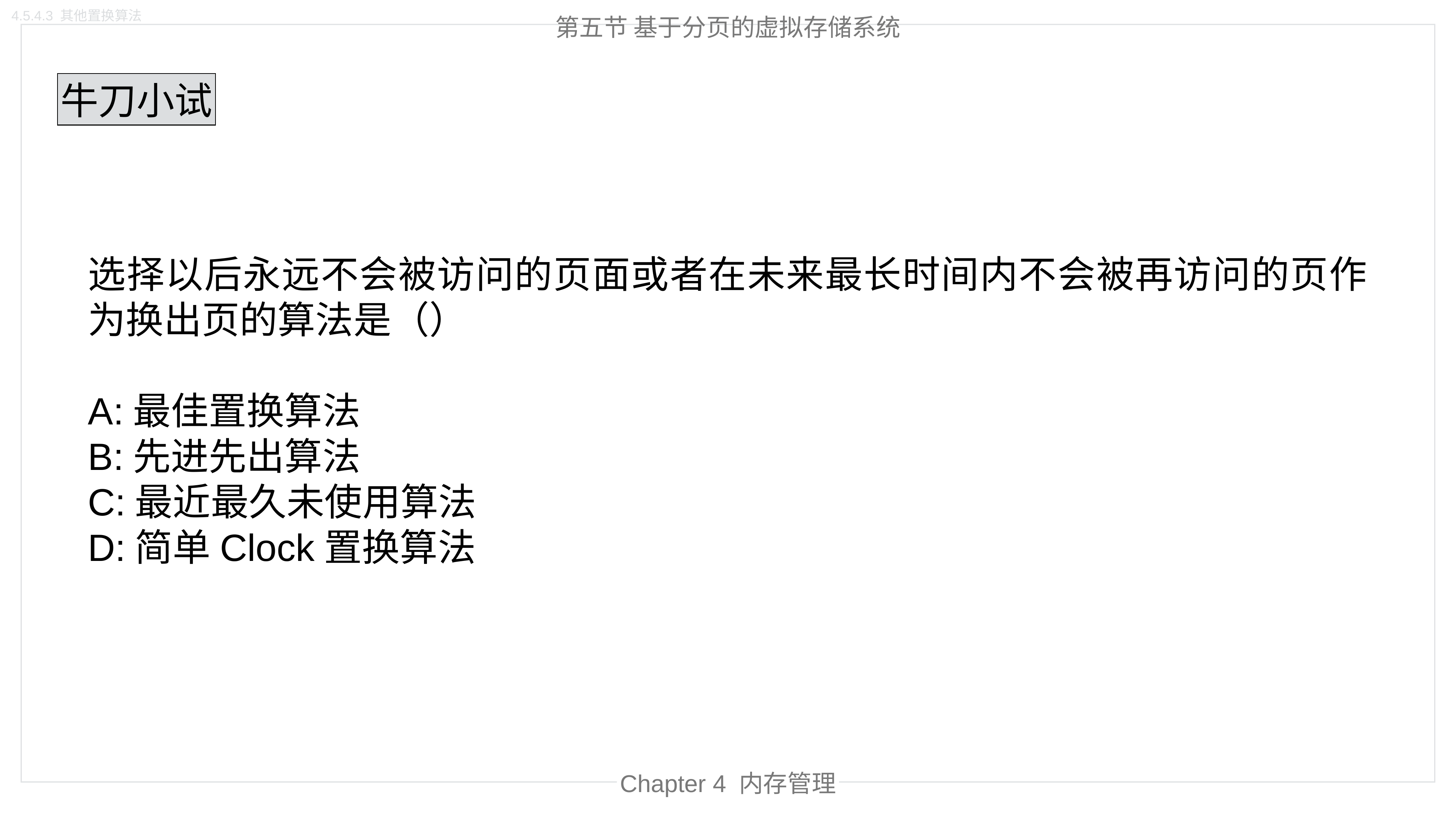

4.5.4.3 其他置换算法
第五节 基于分页的虚拟存储系统

牛刀小试
选择以后永远不会被访问的页面或者在未来最长时间内不会被再访问的页作为换出页的算法是（）

A:最佳置换算法
B:先进先出算法
C:最近最久未使用算法
D:简单Clock置换算法
Chapter 4 内存管理